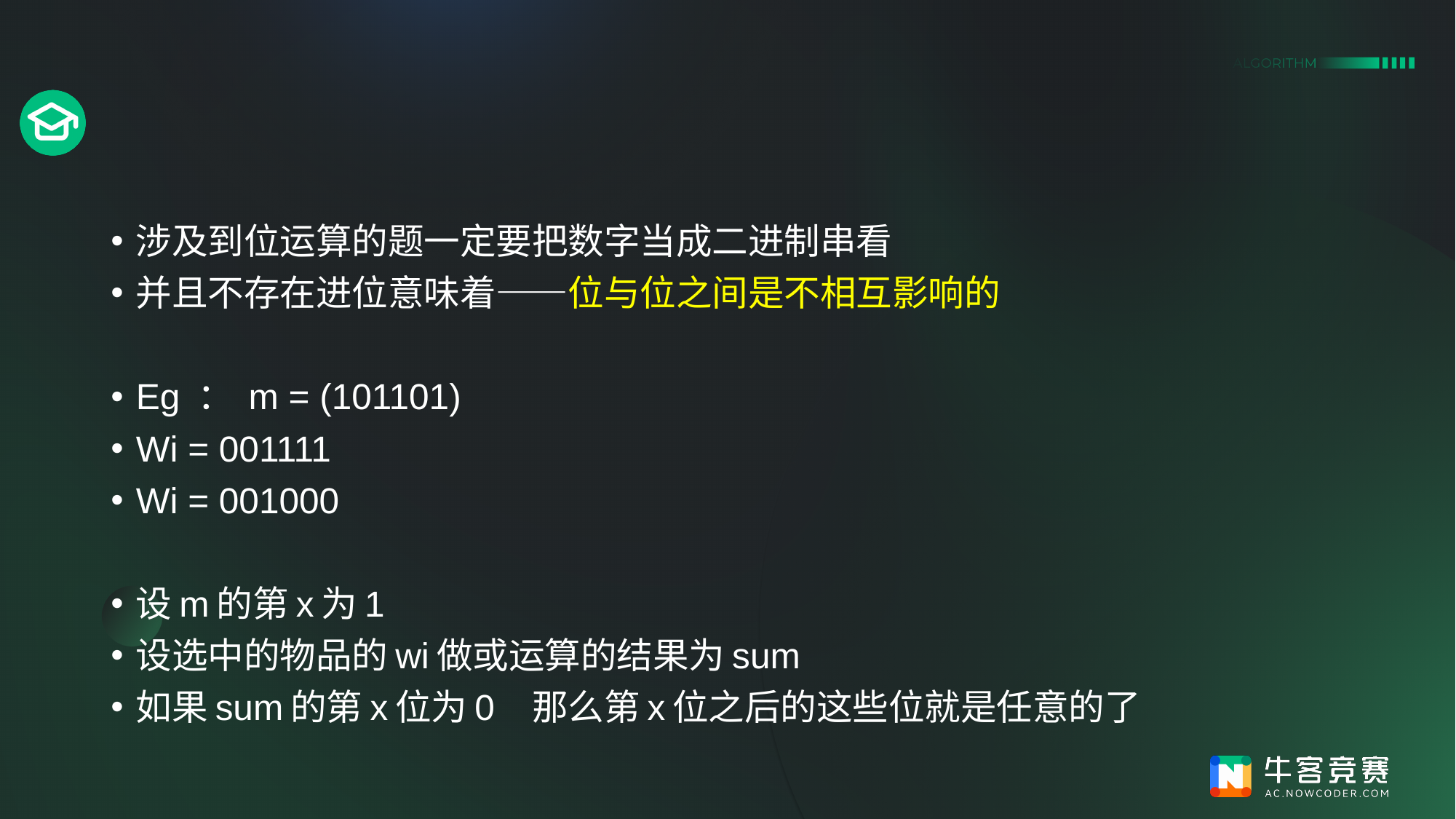

#
涉及到位运算的题一定要把数字当成二进制串看
并且不存在进位意味着——位与位之间是不相互影响的

Eg ： m = (101101)
Wi = 001111
Wi = 001000

设m的第x为1
设选中的物品的wi做或运算的结果为sum
如果sum的第x位为0   那么第x位之后的这些位就是任意的了